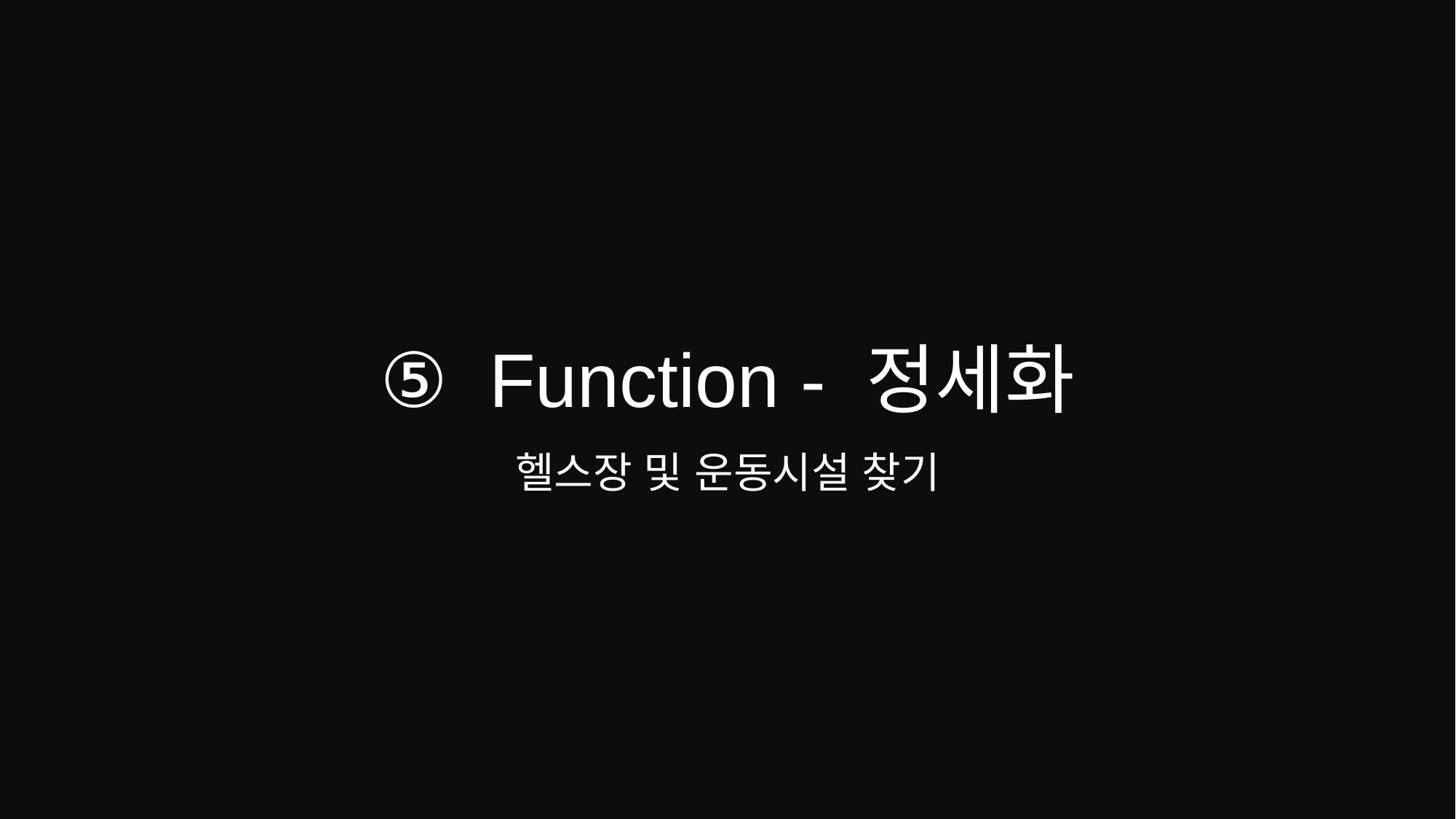

Function - 정세화
헬스장 및 운동시설 찾기